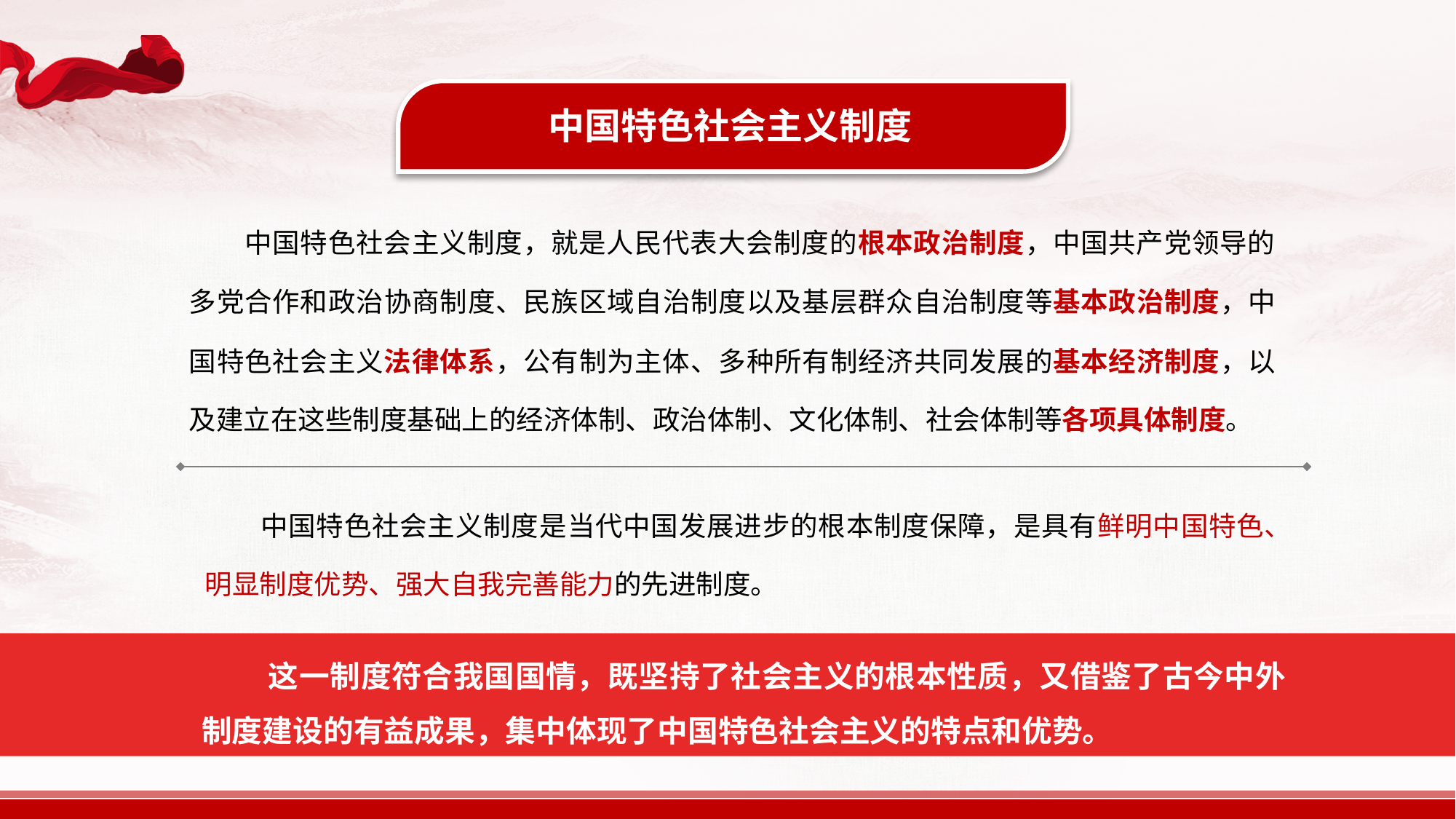

中国特色社会主义制度
　　中国特色社会主义制度，就是人民代表大会制度的根本政治制度，中国共产党领导的多党合作和政治协商制度、民族区域自治制度以及基层群众自治制度等基本政治制度，中国特色社会主义法律体系，公有制为主体、多种所有制经济共同发展的基本经济制度，以及建立在这些制度基础上的经济体制、政治体制、文化体制、社会体制等各项具体制度。
　　中国特色社会主义制度是当代中国发展进步的根本制度保障，是具有鲜明中国特色、明显制度优势、强大自我完善能力的先进制度。

        这一制度符合我国国情，既坚持了社会主义的根本性质，又借鉴了古今中外制度建设的有益成果，集中体现了中国特色社会主义的特点和优势。